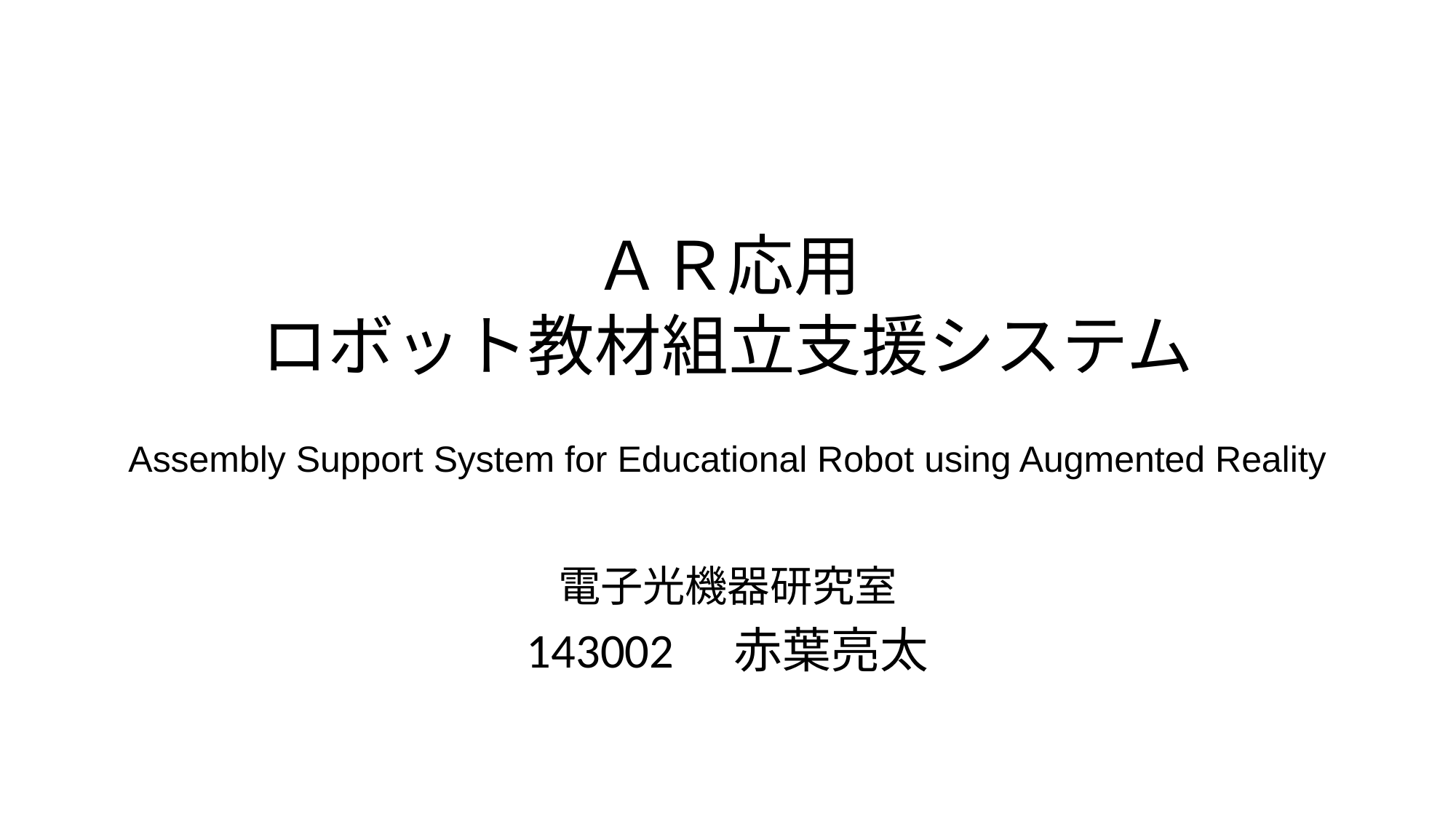

# ＡＲ応用 ロボット教材組立支援システム
Assembly Support System for Educational Robot using Augmented Reality

電子光機器研究室
143002　赤葉亮太